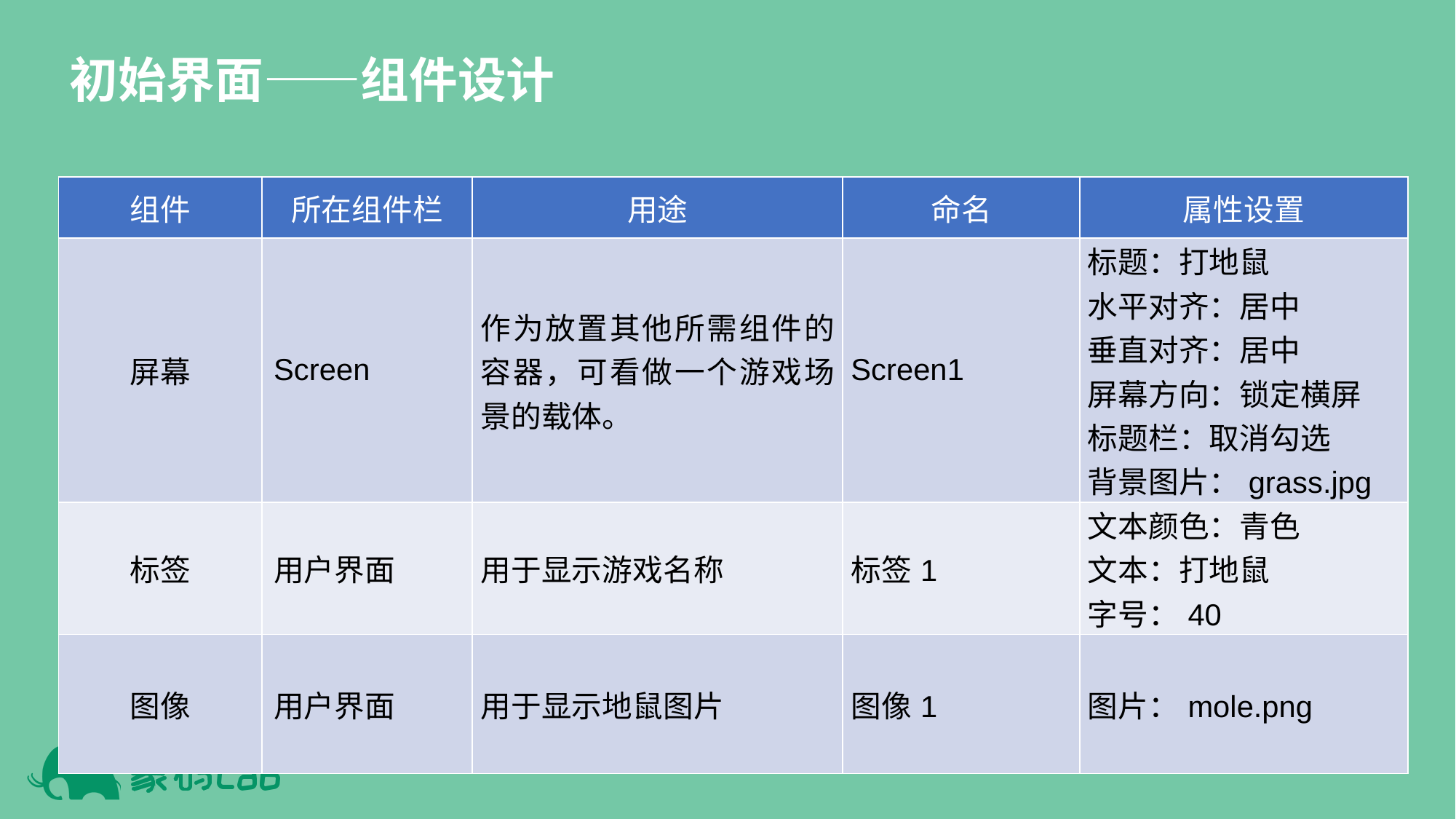

初始界面——组件设计

| 组件 | 所在组件栏 | 用途 | 命名 | 属性设置 |
| --- | --- | --- | --- | --- |
| 屏幕 | Screen | 作为放置其他所需组件的容器，可看做一个游戏场景的载体。 | Screen1 | 标题：打地鼠 水平对齐：居中 垂直对齐：居中 屏幕方向：锁定横屏 标题栏：取消勾选 背景图片：grass.jpg |
| 标签 | 用户界面 | 用于显示游戏名称 | 标签1 | 文本颜色：青色 文本：打地鼠 字号：40 |
| 图像 | 用户界面 | 用于显示地鼠图片 | 图像1 | 图片：mole.png |